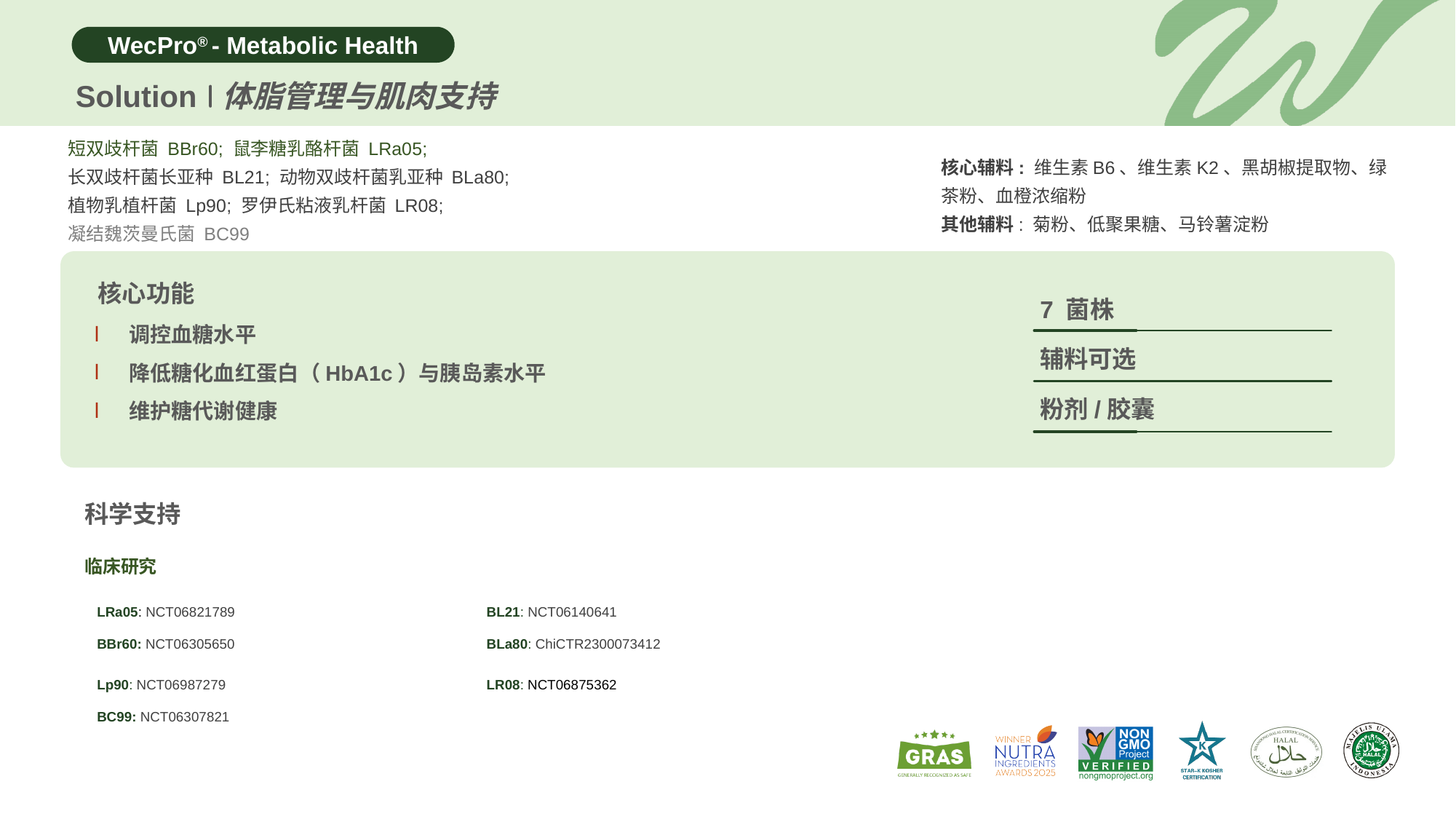

Solution
体脂管理与肌肉支持
短双歧杆菌 BBr60; 鼠李糖乳酪杆菌 LRa05;
长双歧杆菌长亚种 BL21; 动物双歧杆菌乳亚种 BLa80;
植物乳植杆菌 Lp90; 罗伊氏粘液乳杆菌 LR08;
凝结魏茨曼氏菌 BC99

核心辅料: 维生素B6、维生素K2、黑胡椒提取物、绿茶粉、血橙浓缩粉
其他辅料: 菊粉、低聚果糖、马铃薯淀粉

核心功能
7 菌株
调控血糖水平
降低糖化血红蛋白（HbA1c）与胰岛素水平
维护糖代谢健康

辅料可选
粉剂/胶囊
科学支持
临床研究
| LRa05: NCT06821789 | BL21: NCT06140641 |
| --- | --- |
| BBr60: NCT06305650 | BLa80: ChiCTR2300073412 |
| Lp90: NCT06987279 | LR08: NCT06875362 |
| BC99: NCT06307821 |  |